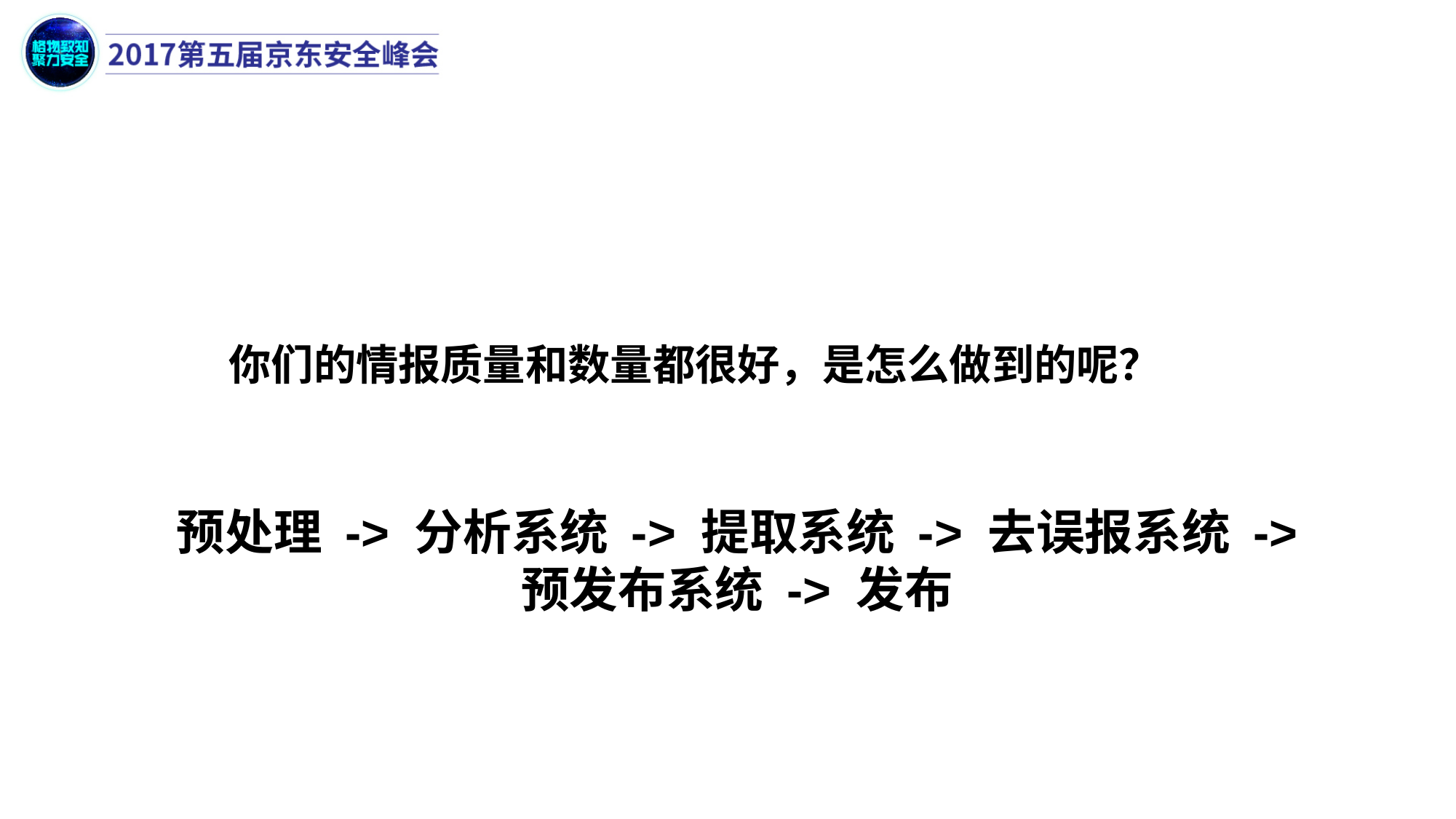

你们的情报质量和数量都很好，是怎么做到的呢？
预处理 -> 分析系统 -> 提取系统 -> 去误报系统 -> 预发布系统 -> 发布